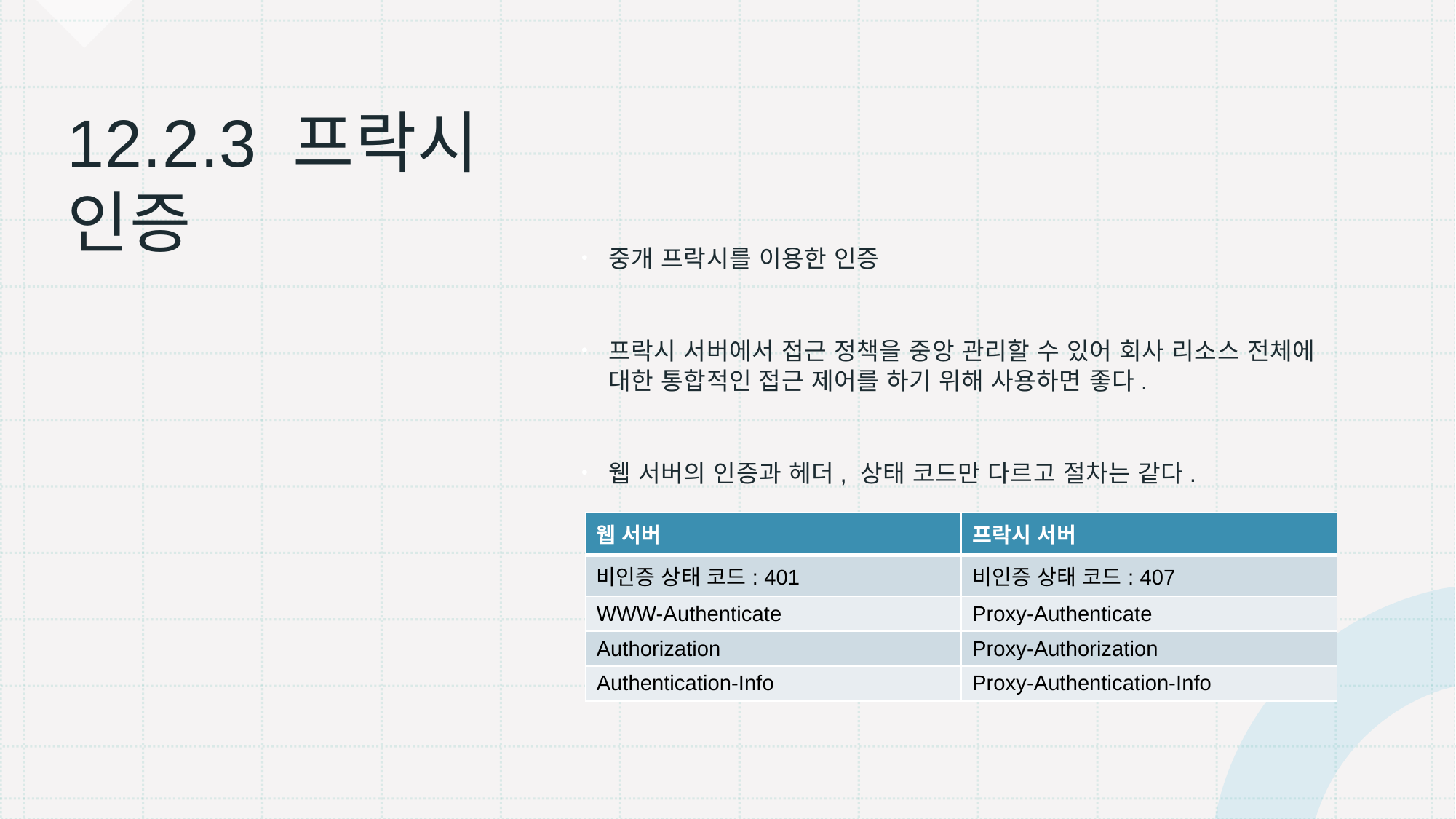

중개 프락시를 이용한 인증

프락시 서버에서 접근 정책을 중앙 관리할 수 있어 회사 리소스 전체에 대한 통합적인 접근 제어를 하기 위해 사용하면 좋다.

웹 서버의 인증과 헤더, 상태 코드만 다르고 절차는 같다.

# 12.2.3 프락시 인증
| 웹 서버 | 프락시 서버 |
| --- | --- |
| 비인증 상태 코드: 401 | 비인증 상태 코드: 407 |
| WWW-Authenticate | Proxy-Authenticate |
| Authorization | Proxy-Authorization |
| Authentication-Info | Proxy-Authentication-Info |